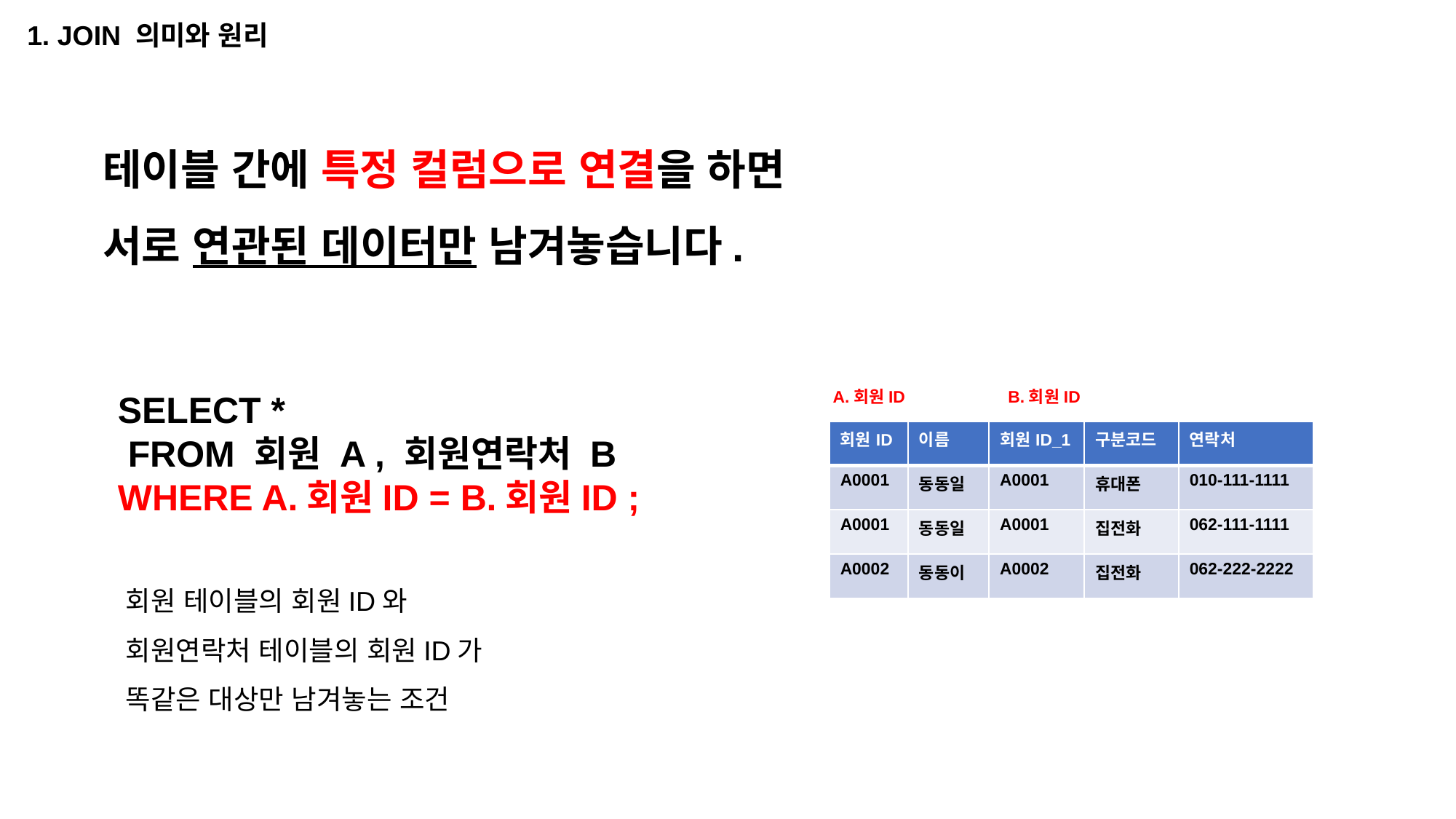

1. JOIN 의미와 원리
테이블 간에 특정 컬럼으로 연결을 하면
서로 연관된 데이터만 남겨놓습니다.
A.회원ID
B.회원ID
SELECT *
 FROM 회원 A , 회원연락처 B
WHERE A.회원ID = B.회원ID ;
| 회원ID | 이름 |
| --- | --- |
| A0001 | 동동일 |
| A0001 | 동동일 |
| A0002 | 동동이 |
| 회원ID\_1 | 구분코드 | 연락처 |
| --- | --- | --- |
| A0001 | 휴대폰 | 010-111-1111 |
| A0001 | 집전화 | 062-111-1111 |
| A0002 | 집전화 | 062-222-2222 |
회원 테이블의 회원ID와
회원연락처 테이블의 회원ID가
똑같은 대상만 남겨놓는 조건